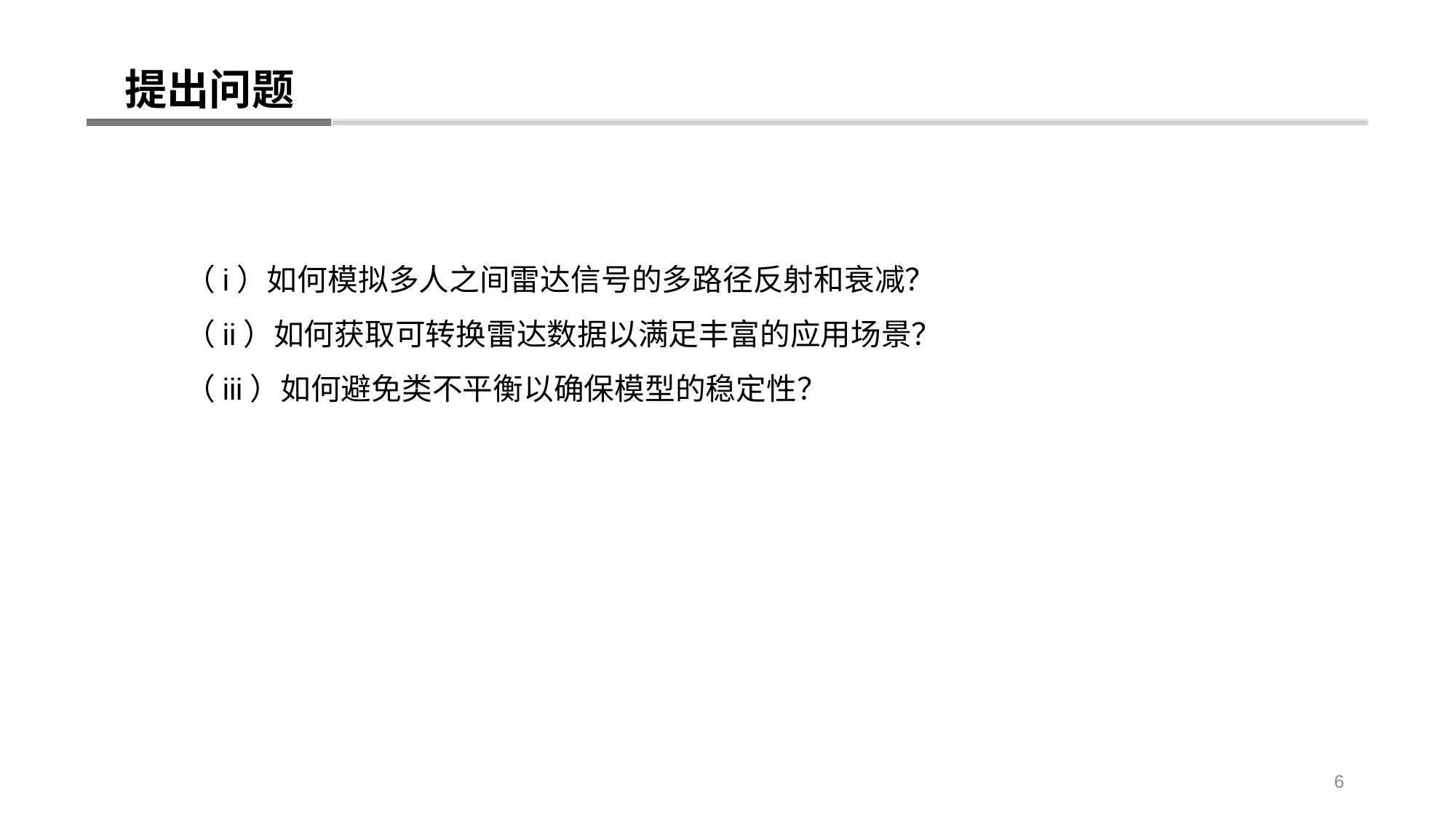

提出问题

（i）如何模拟多人之间雷达信号的多路径反射和衰减？
（ii）如何获取可转换雷达数据以满足丰富的应用场景？
（iii）如何避免类不平衡以确保模型的稳定性？

6